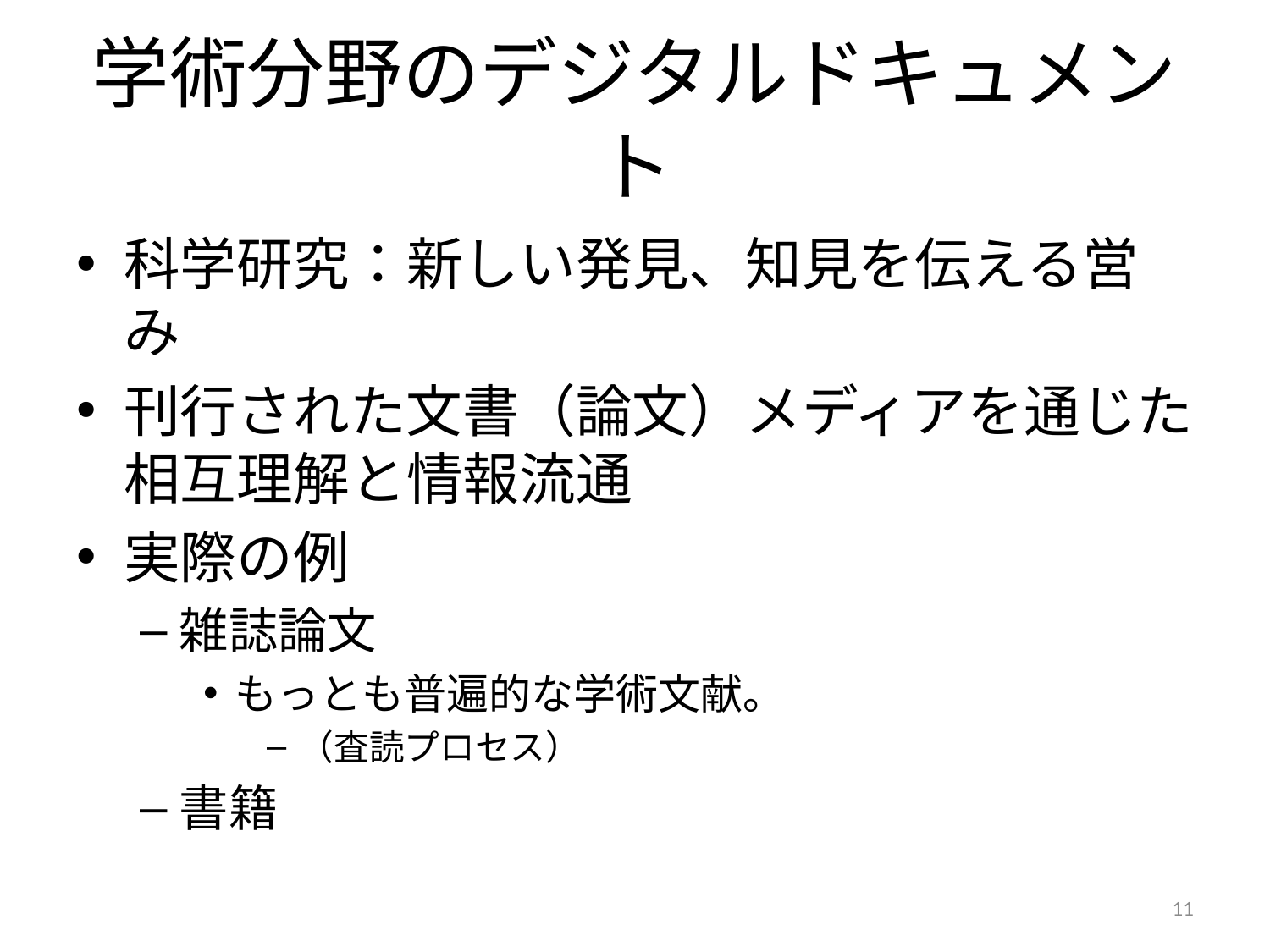

# 学術分野のデジタルドキュメント
科学研究：新しい発見、知見を伝える営み
刊行された文書（論文）メディアを通じた相互理解と情報流通
実際の例
雑誌論文
もっとも普遍的な学術文献。
（査読プロセス）
書籍
11